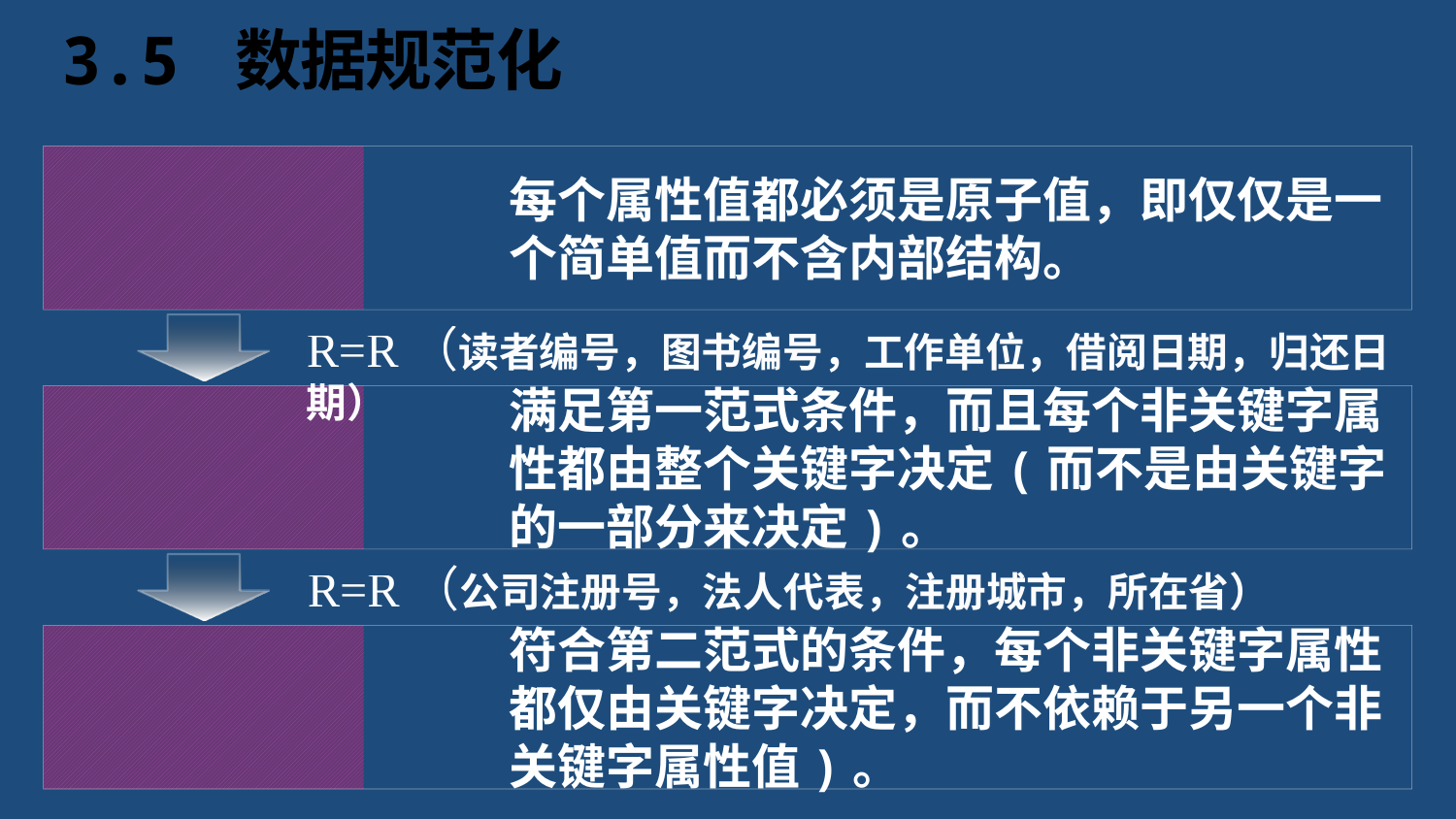

# 3.5 数据规范化
第一范式
每个属性值都必须是原子值，即仅仅是一个简单值而不含内部结构。
R=R（读者编号，图书编号，工作单位，借阅日期，归还日期）

第二范式
满足第一范式条件，而且每个非关键字属性都由整个关键字决定(而不是由关键字的一部分来决定)。
R=R（公司注册号，法人代表，注册城市，所在省）

第三范式
符合第二范式的条件，每个非关键字属性都仅由关键字决定，而不依赖于另一个非关键字属性值)。